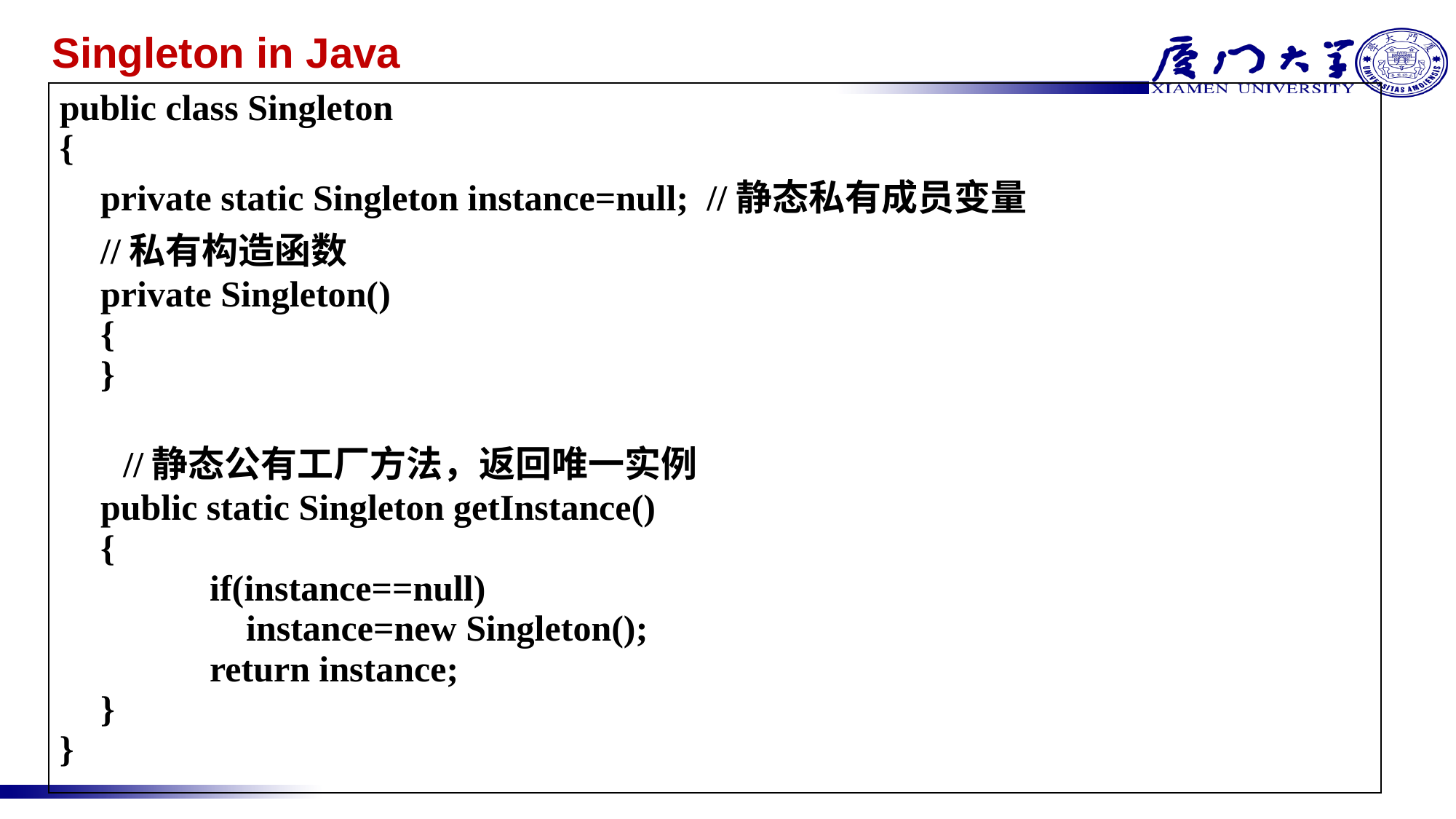

# Singleton in Java
| public class Singleton { private static Singleton instance=null; //静态私有成员变量 //私有构造函数 private Singleton() { } //静态公有工厂方法，返回唯一实例 public static Singleton getInstance() { if(instance==null) instance=new Singleton(); return instance; } } |
| --- |